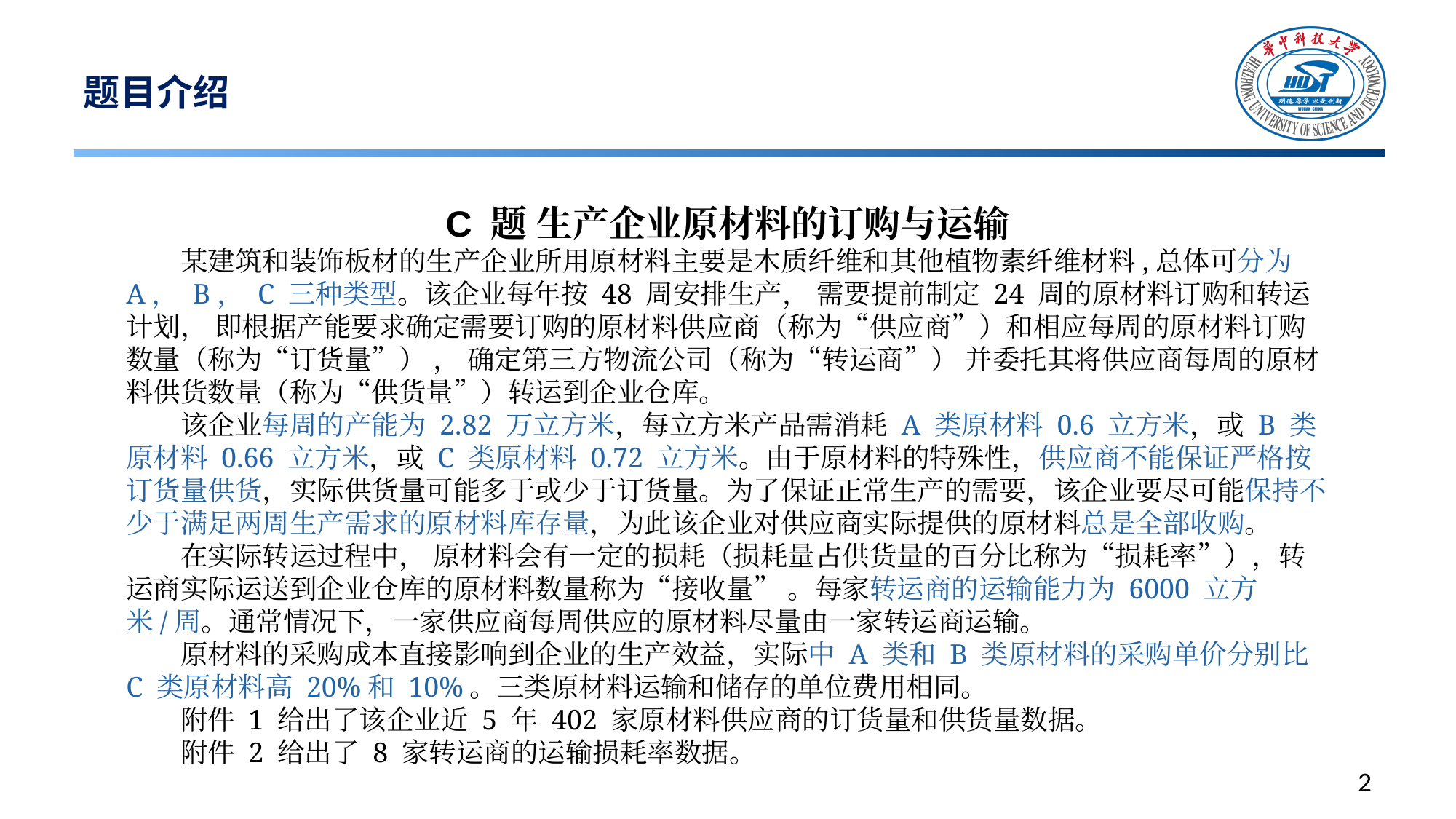

# 题目介绍
C 题 生产企业原材料的订购与运输
某建筑和装饰板材的生产企业所用原材料主要是木质纤维和其他植物素纤维材料,总体可分为 A， B， C 三种类型。该企业每年按 48 周安排生产， 需要提前制定 24 周的原材料订购和转运计划， 即根据产能要求确定需要订购的原材料供应商（称为“供应商”）和相应每周的原材料订购数量（称为“订货量”） ， 确定第三方物流公司（称为“转运商”） 并委托其将供应商每周的原材料供货数量（称为“供货量”）转运到企业仓库。
该企业每周的产能为 2.82 万立方米，每立方米产品需消耗 A 类原材料 0.6 立方米，或 B 类原材料 0.66 立方米，或 C 类原材料 0.72 立方米。由于原材料的特殊性，供应商不能保证严格按订货量供货，实际供货量可能多于或少于订货量。为了保证正常生产的需要，该企业要尽可能保持不少于满足两周生产需求的原材料库存量，为此该企业对供应商实际提供的原材料总是全部收购。
在实际转运过程中， 原材料会有一定的损耗（损耗量占供货量的百分比称为“损耗率”），转运商实际运送到企业仓库的原材料数量称为“接收量” 。每家转运商的运输能力为 6000 立方米/周。通常情况下，一家供应商每周供应的原材料尽量由一家转运商运输。
原材料的采购成本直接影响到企业的生产效益，实际中 A 类和 B 类原材料的采购单价分别比 C 类原材料高 20%和 10%。三类原材料运输和储存的单位费用相同。
附件 1 给出了该企业近 5 年 402 家原材料供应商的订货量和供货量数据。
附件 2 给出了 8 家转运商的运输损耗率数据。
2